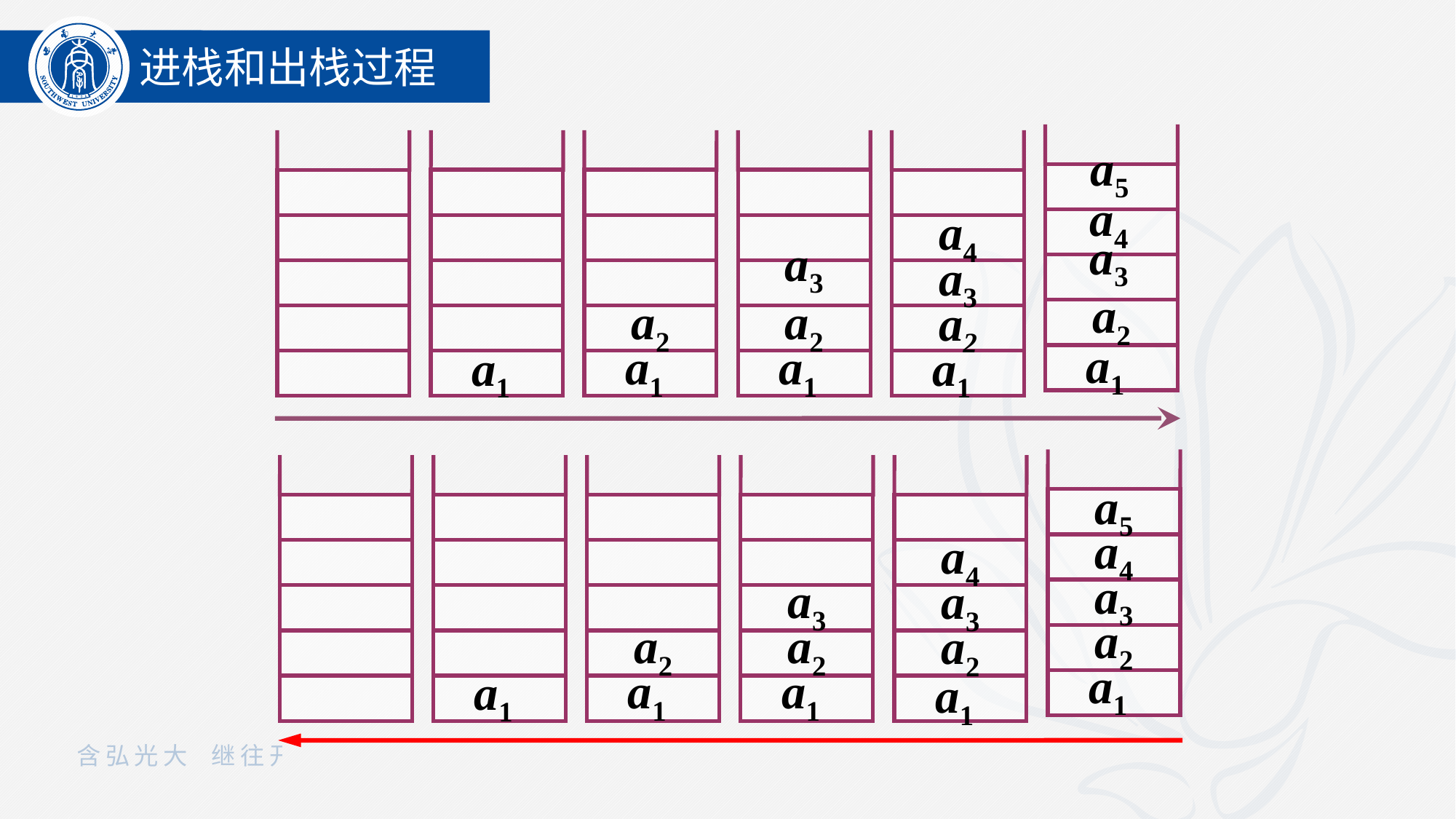

进栈和出栈过程

a5
a4
a3
a2
a1

a4
a3
a2
a1

a3

a2
a2

a1
a1
a1

a5

a4
a4

a3
a3
a3

a2
a2
a2
a2

a1
a1
a1
a1
a1